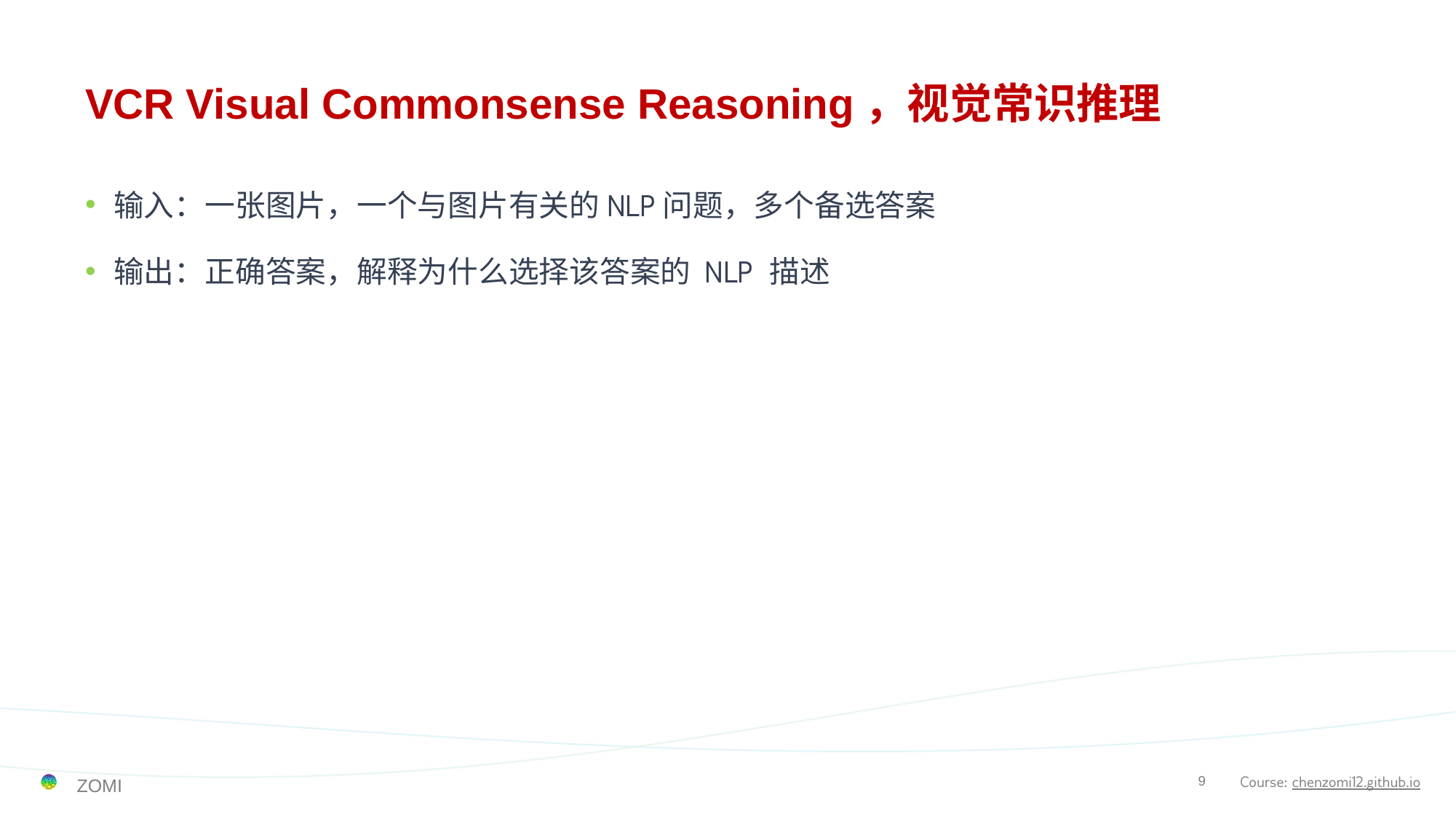

# VCR Visual Commonsense Reasoning，视觉常识推理
输入：一张图片，一个与图片有关的NLP问题，多个备选答案
输出：正确答案，解释为什么选择该答案的 NLP 描述